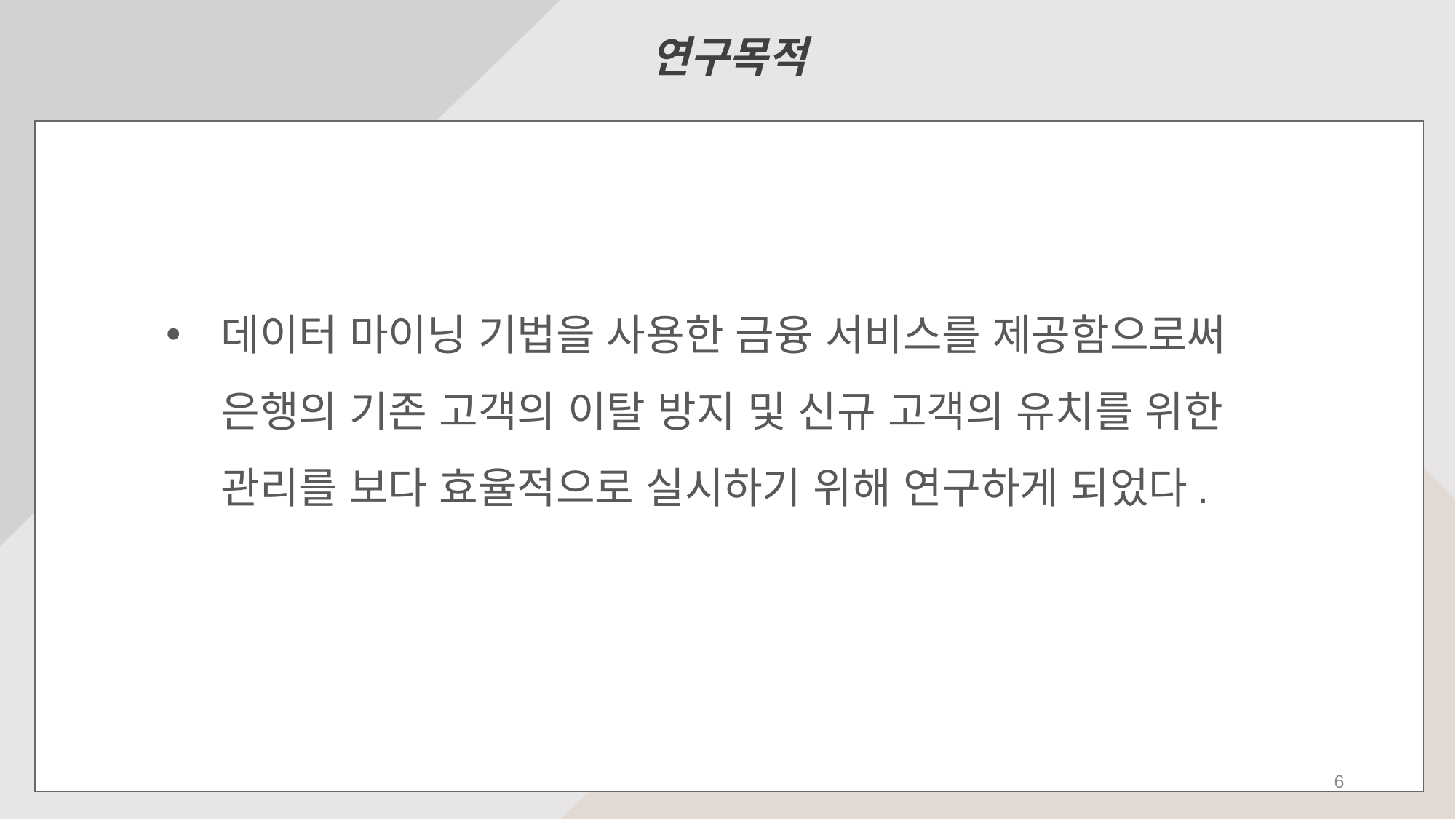

연구목적

데이터 마이닝 기법을 사용한 금융 서비스를 제공함으로써 은행의 기존 고객의 이탈 방지 및 신규 고객의 유치를 위한 관리를 보다 효율적으로 실시하기 위해 연구하게 되었다.

6